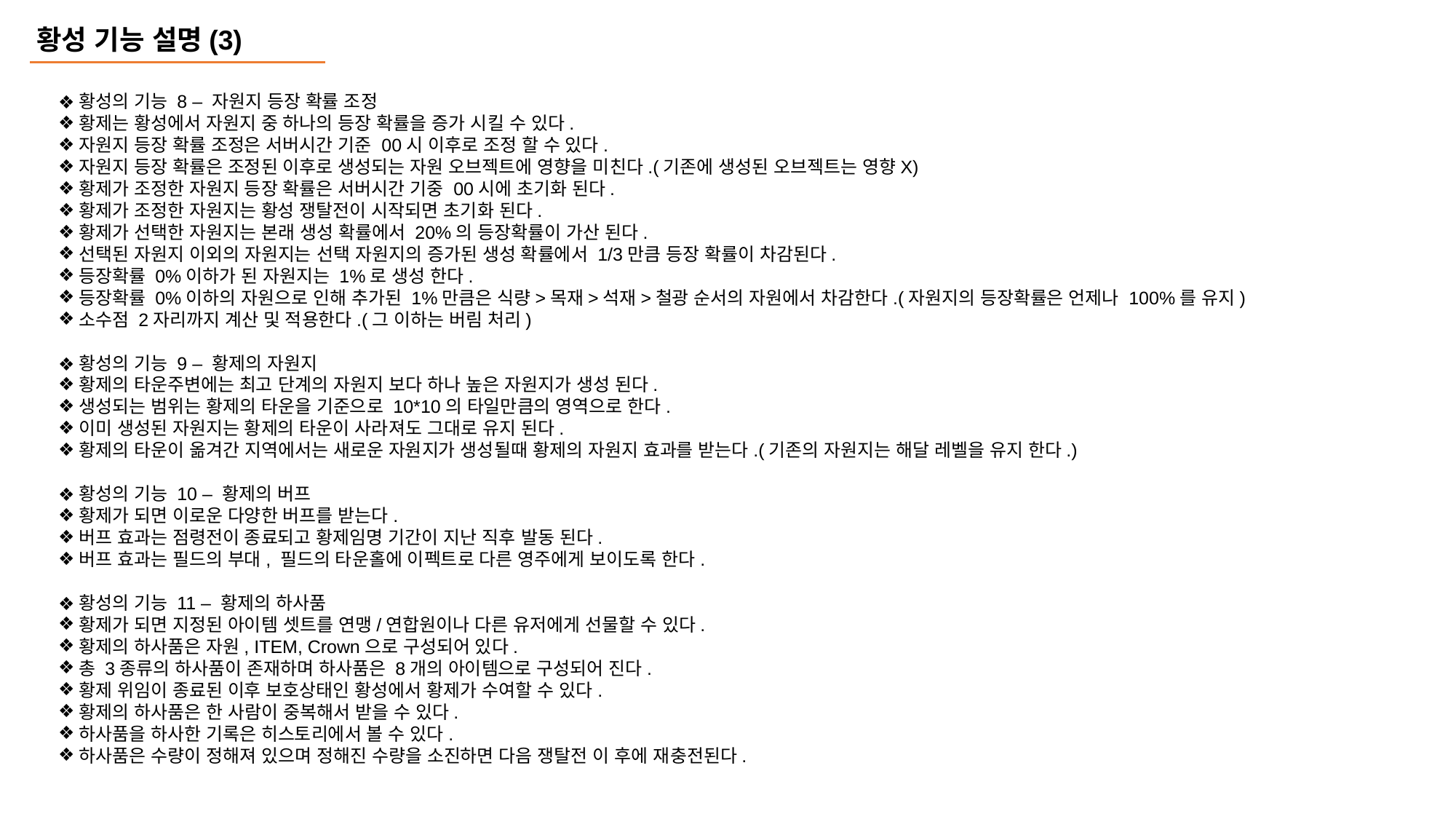

황성 기능 설명(3)
황성의 기능 8 – 자원지 등장 확률 조정
황제는 황성에서 자원지 중 하나의 등장 확률을 증가 시킬 수 있다.
자원지 등장 확률 조정은 서버시간 기준 00시 이후로 조정 할 수 있다.
자원지 등장 확률은 조정된 이후로 생성되는 자원 오브젝트에 영향을 미친다.(기존에 생성된 오브젝트는 영향X)
황제가 조정한 자원지 등장 확률은 서버시간 기중 00시에 초기화 된다.
황제가 조정한 자원지는 황성 쟁탈전이 시작되면 초기화 된다.
황제가 선택한 자원지는 본래 생성 확률에서 20%의 등장확률이 가산 된다.
선택된 자원지 이외의 자원지는 선택 자원지의 증가된 생성 확률에서 1/3만큼 등장 확률이 차감된다.
등장확률 0%이하가 된 자원지는 1%로 생성 한다.
등장확률 0%이하의 자원으로 인해 추가된 1%만큼은 식량>목재>석재>철광 순서의 자원에서 차감한다.(자원지의 등장확률은 언제나 100%를 유지)
소수점 2자리까지 계산 및 적용한다.(그 이하는 버림 처리)

황성의 기능 9 – 황제의 자원지
황제의 타운주변에는 최고 단계의 자원지 보다 하나 높은 자원지가 생성 된다.
생성되는 범위는 황제의 타운을 기준으로 10*10의 타일만큼의 영역으로 한다.
이미 생성된 자원지는 황제의 타운이 사라져도 그대로 유지 된다.
황제의 타운이 옮겨간 지역에서는 새로운 자원지가 생성될때 황제의 자원지 효과를 받는다.(기존의 자원지는 해달 레벨을 유지 한다.)

황성의 기능 10 – 황제의 버프
황제가 되면 이로운 다양한 버프를 받는다.
버프 효과는 점령전이 종료되고 황제임명 기간이 지난 직후 발동 된다.
버프 효과는 필드의 부대, 필드의 타운홀에 이펙트로 다른 영주에게 보이도록 한다.

황성의 기능 11 – 황제의 하사품
황제가 되면 지정된 아이템 셋트를 연맹/연합원이나 다른 유저에게 선물할 수 있다.
황제의 하사품은 자원, ITEM, Crown으로 구성되어 있다.
총 3종류의 하사품이 존재하며 하사품은 8개의 아이템으로 구성되어 진다.
황제 위임이 종료된 이후 보호상태인 황성에서 황제가 수여할 수 있다.
황제의 하사품은 한 사람이 중복해서 받을 수 있다.
하사품을 하사한 기록은 히스토리에서 볼 수 있다.
하사품은 수량이 정해져 있으며 정해진 수량을 소진하면 다음 쟁탈전 이 후에 재충전된다.